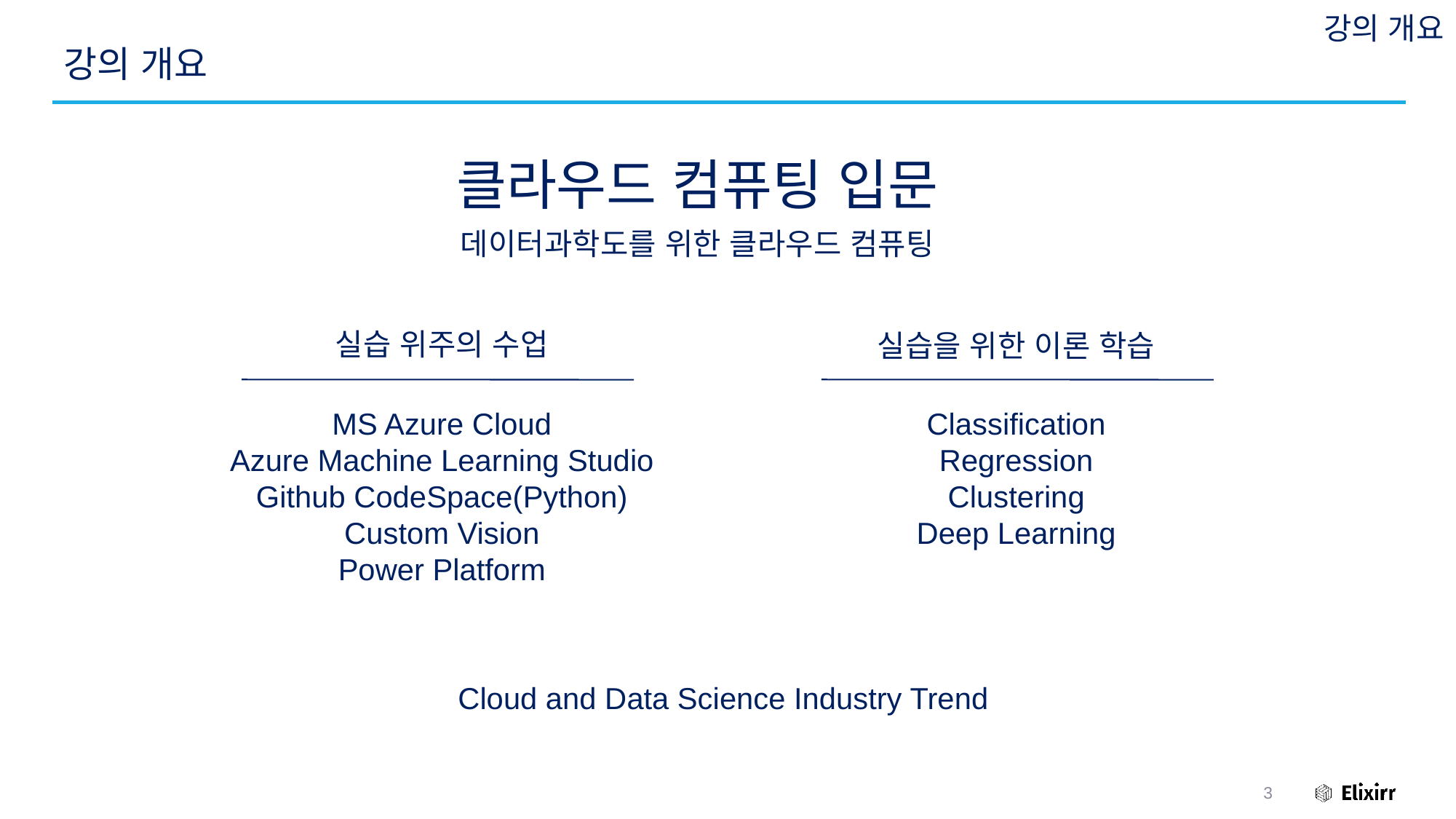

강의 개요
# 강의 개요
클라우드 컴퓨팅 입문
데이터과학도를 위한 클라우드 컴퓨팅
실습 위주의 수업
실습을 위한 이론 학습
MS Azure Cloud
Azure Machine Learning Studio
Github CodeSpace(Python)
Custom Vision
Power Platform
Classification
Regression
Clustering
Deep Learning
Cloud and Data Science Industry Trend
3